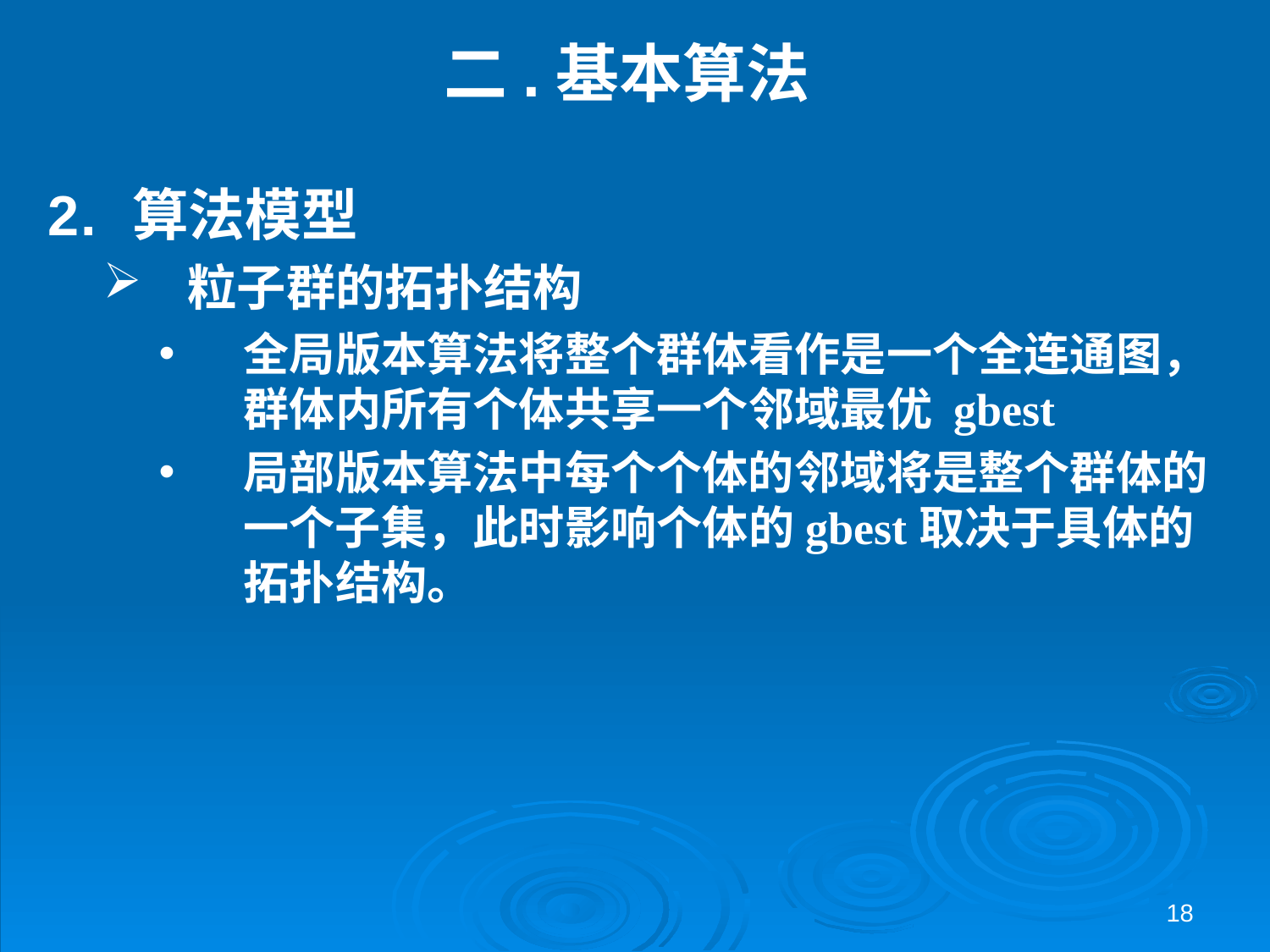

# 二.基本算法
算法模型
粒子群的拓扑结构
全局版本算法将整个群体看作是一个全连通图，群体内所有个体共享一个邻域最优 gbest
局部版本算法中每个个体的邻域将是整个群体的一个子集，此时影响个体的gbest取决于具体的拓扑结构。
18